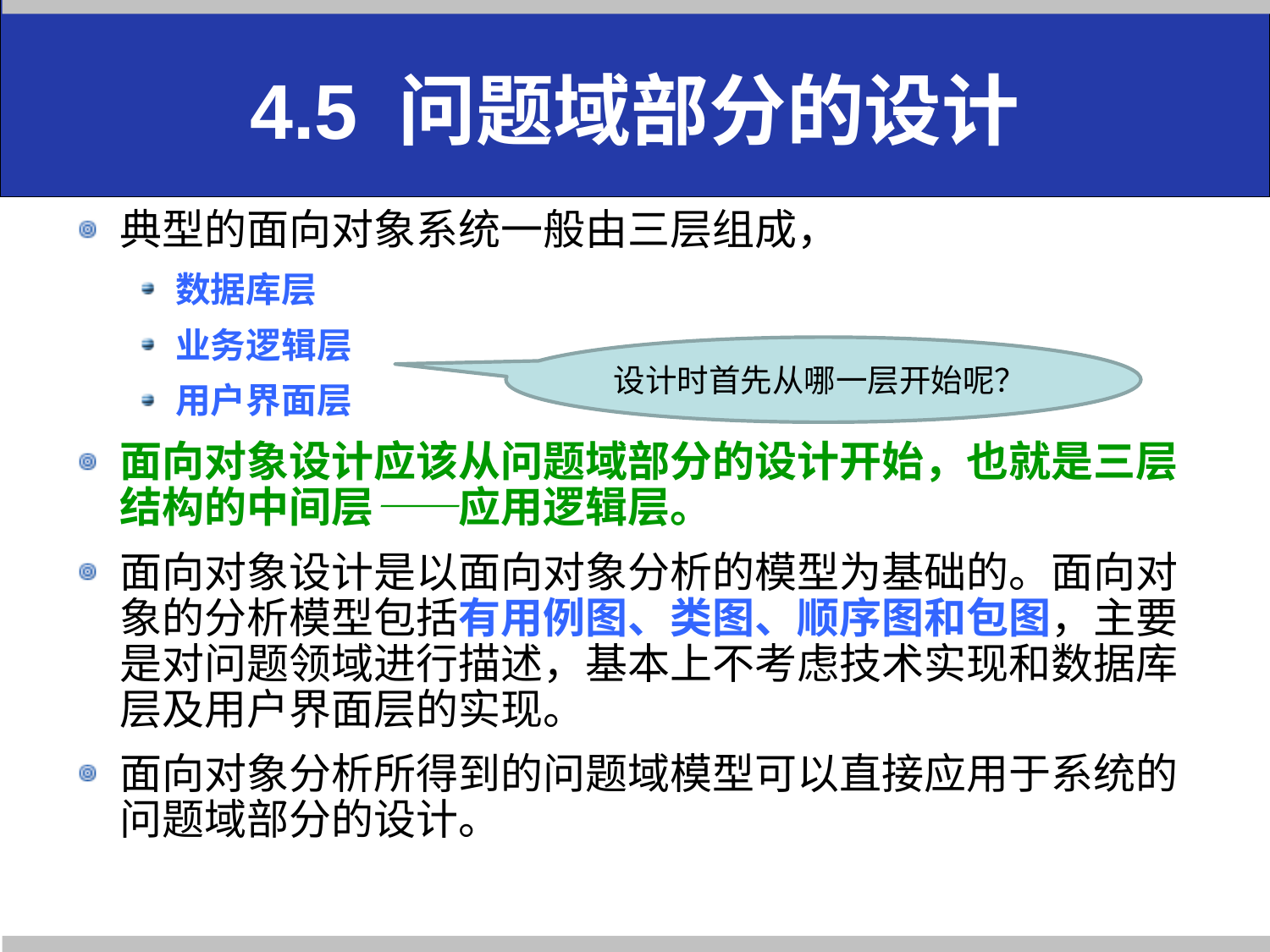

# 4.5 问题域部分的设计
典型的面向对象系统一般由三层组成，
数据库层
业务逻辑层
用户界面层
面向对象设计应该从问题域部分的设计开始，也就是三层结构的中间层——应用逻辑层。
面向对象设计是以面向对象分析的模型为基础的。面向对象的分析模型包括有用例图、类图、顺序图和包图，主要是对问题领域进行描述，基本上不考虑技术实现和数据库层及用户界面层的实现。
面向对象分析所得到的问题域模型可以直接应用于系统的问题域部分的设计。

设计时首先从哪一层开始呢？

585